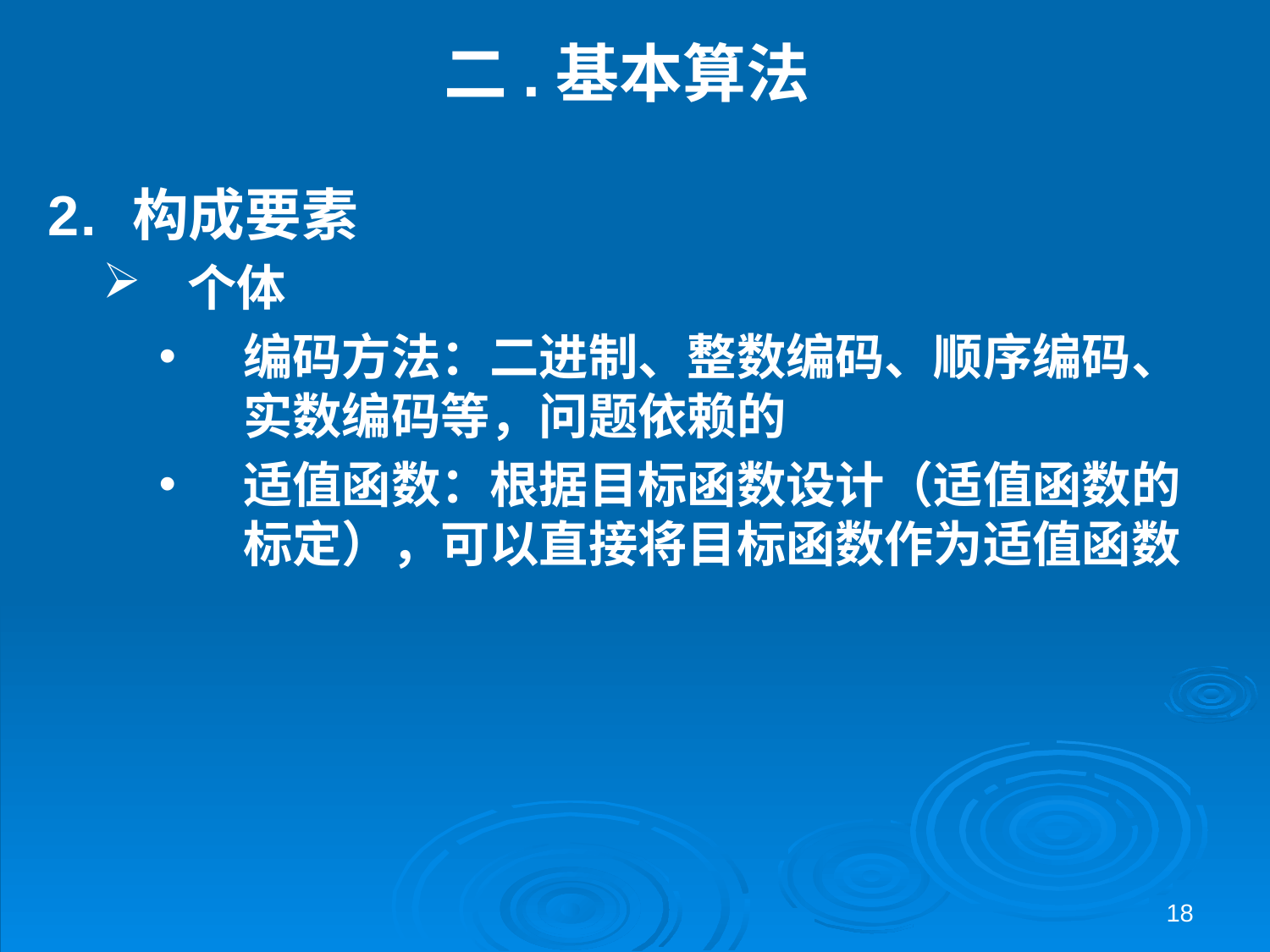

# 二.基本算法
构成要素
个体
编码方法：二进制、整数编码、顺序编码、实数编码等，问题依赖的
适值函数：根据目标函数设计（适值函数的标定），可以直接将目标函数作为适值函数
18